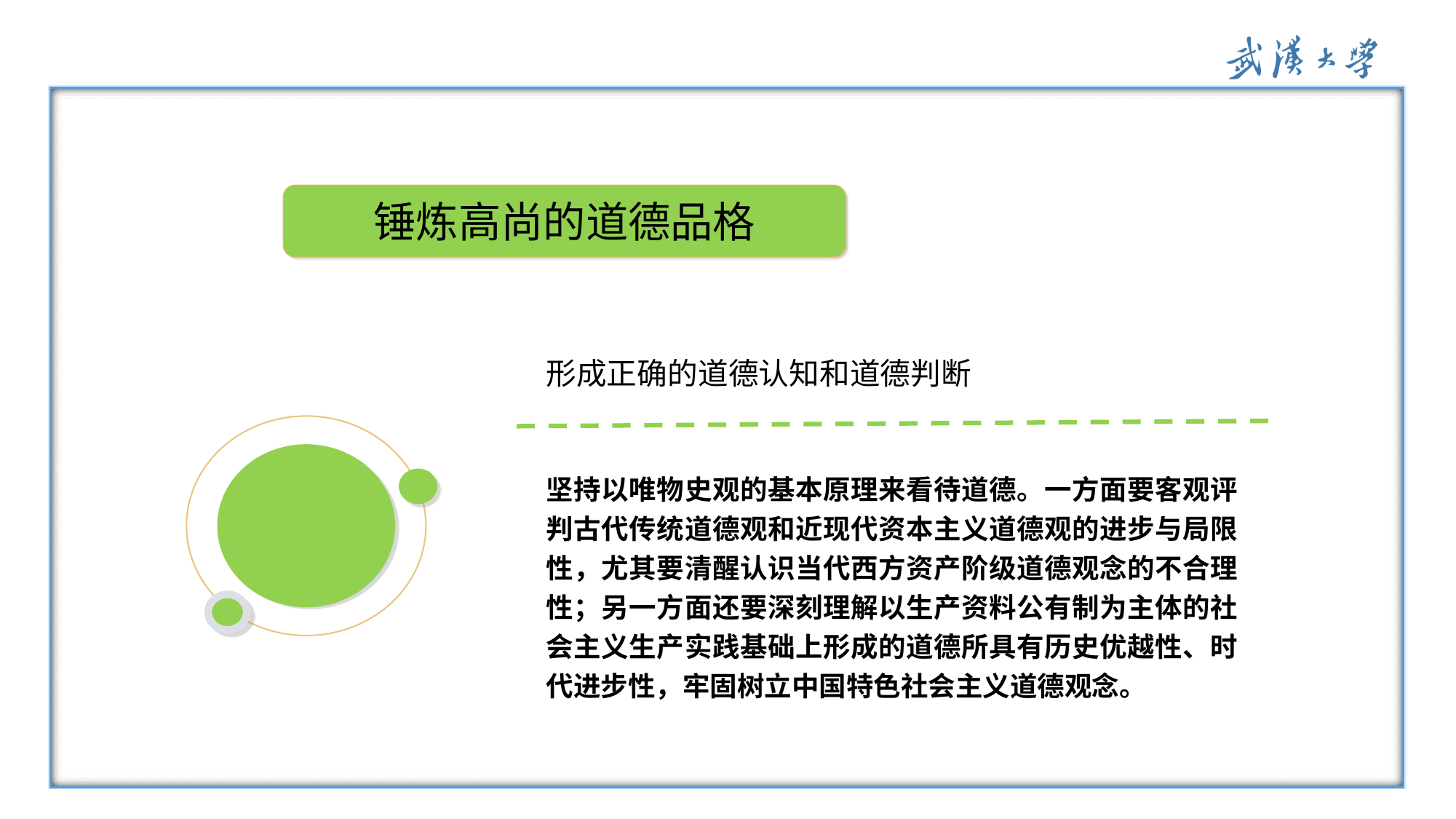

锤炼高尚的道德品格
形成正确的道德认知和道德判断

坚持以唯物史观的基本原理来看待道德。一方面要客观评判古代传统道德观和近现代资本主义道德观的进步与局限性，尤其要清醒认识当代西方资产阶级道德观念的不合理性；另一方面还要深刻理解以生产资料公有制为主体的社会主义生产实践基础上形成的道德所具有历史优越性、时代进步性，牢固树立中国特色社会主义道德观念。